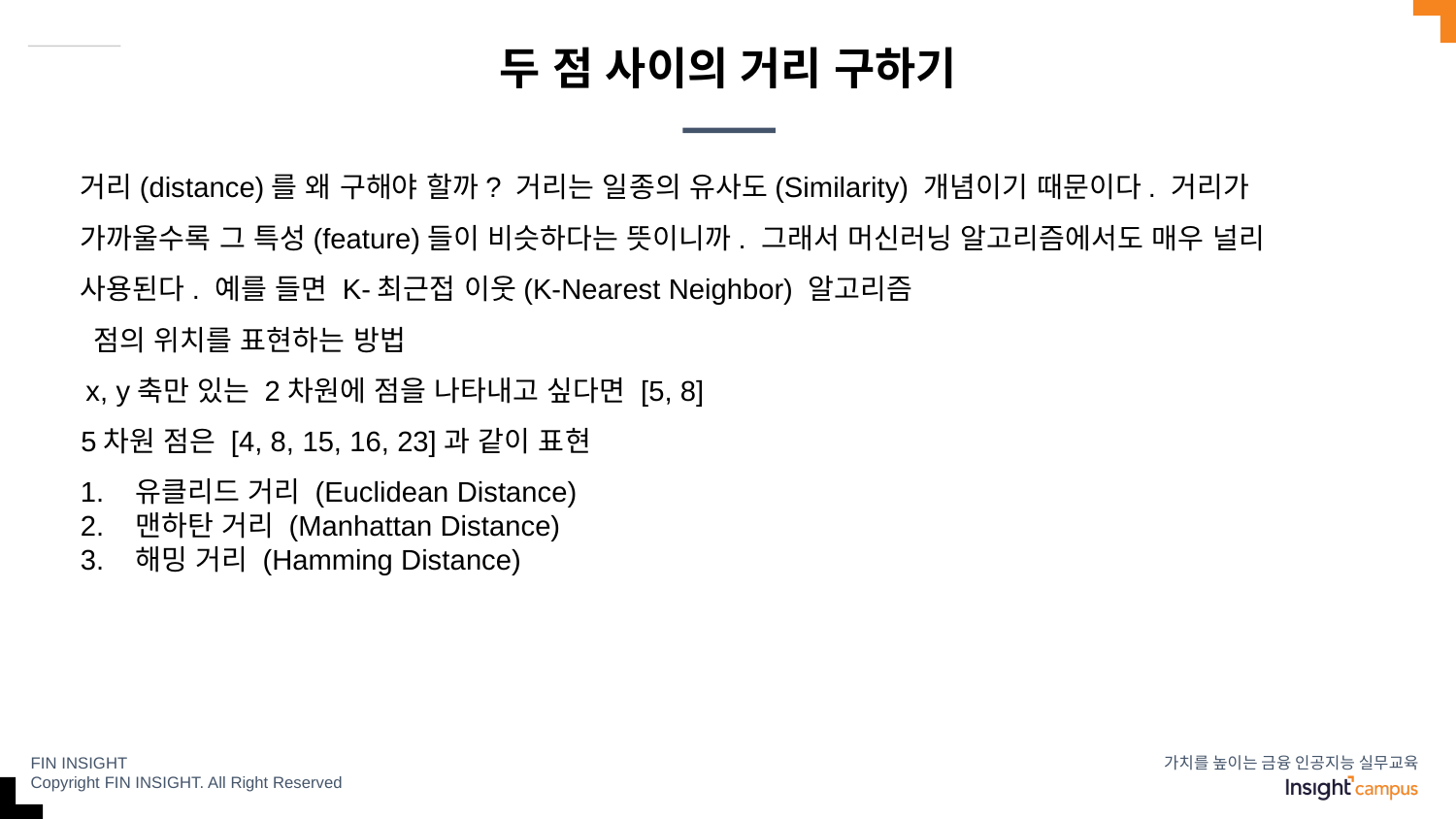

# 두 점 사이의 거리 구하기
거리(distance)를 왜 구해야 할까? 거리는 일종의 유사도(Similarity) 개념이기 때문이다. 거리가 가까울수록 그 특성(feature)들이 비슷하다는 뜻이니까. 그래서 머신러닝 알고리즘에서도 매우 널리 사용된다. 예를 들면 K-최근접 이웃(K-Nearest Neighbor) 알고리즘
점의 위치를 표현하는 방법
x, y축만 있는 2차원에 점을 나타내고 싶다면 [5, 8]
5차원 점은 [4, 8, 15, 16, 23]과 같이 표현
유클리드 거리 (Euclidean Distance)
맨하탄 거리 (Manhattan Distance)
해밍 거리 (Hamming Distance)